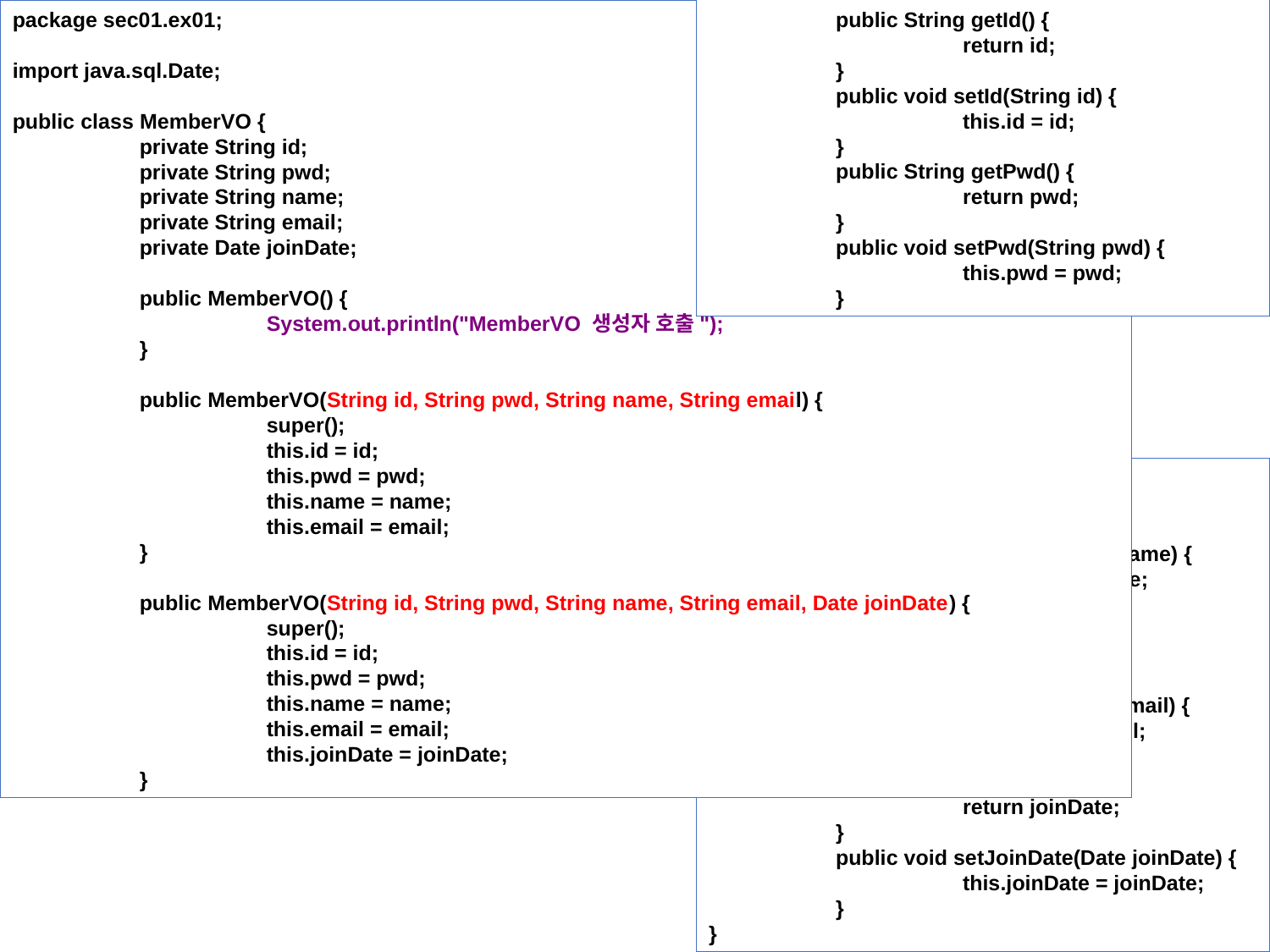

package sec01.ex01;

import java.sql.Date;

public class MemberVO {
	private String id;
	private String pwd;
	private String name;
	private String email;
	private Date joinDate;

	public MemberVO() {
		System.out.println("MemberVO 생성자 호출");
	}

	public MemberVO(String id, String pwd, String name, String email) {
		super();
		this.id = id;
		this.pwd = pwd;
		this.name = name;
		this.email = email;
	}

	public MemberVO(String id, String pwd, String name, String email, Date joinDate) {
		super();
		this.id = id;
		this.pwd = pwd;
		this.name = name;
		this.email = email;
		this.joinDate = joinDate;
	}
	public String getId() {
		return id;
	}
	public void setId(String id) {
		this.id = id;
	}
	public String getPwd() {
		return pwd;
	}
	public void setPwd(String pwd) {
		this.pwd = pwd;
	}
17장  모델2 방식으로 효율적으로 개발하기
17.3 MVC를 이용한 회원 관리
	public String getName() {
		return name;
	}
	public void setName(String name) {
		this.name = name;
	}
	public String getEmail() {
		return email;
	}
	public void setEmail(String email) {
		this.email = email;
	}
	public Date getJoinDate() {
		return joinDate;
	}
	public void setJoinDate(Date joinDate) {
		this.joinDate = joinDate;
	}
}